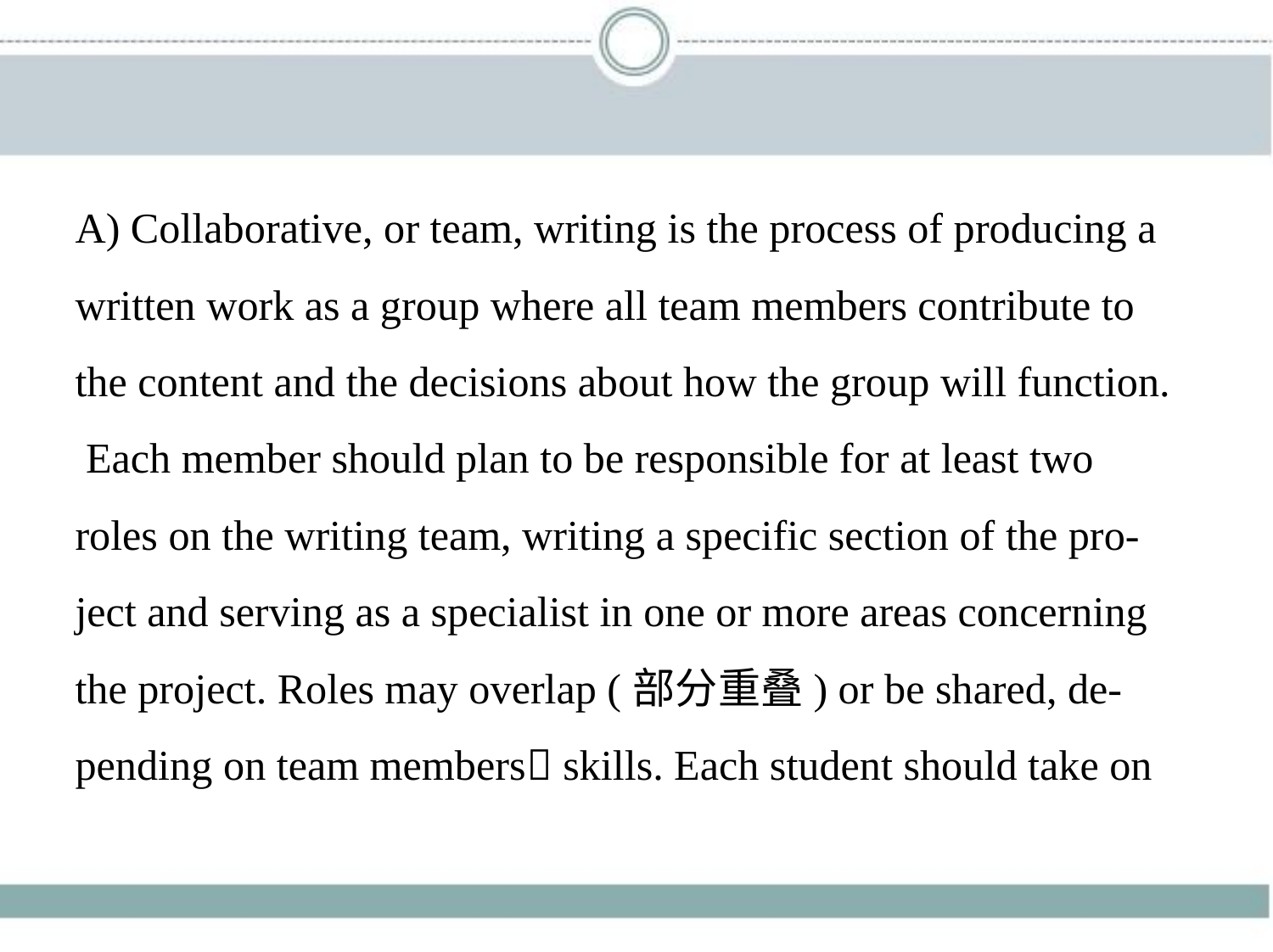

A) Collaborative, or team, writing is the process of producing a
written work as a group where all team members contribute to
the content and the decisions about how the group will function.
 Each member should plan to be responsible for at least two
roles on the writing team, writing a specific section of the pro-
ject and serving as a specialist in one or more areas concerning
the project. Roles may overlap (部分重叠) or be shared, de-
pending on team members􀆳 skills. Each student should take on